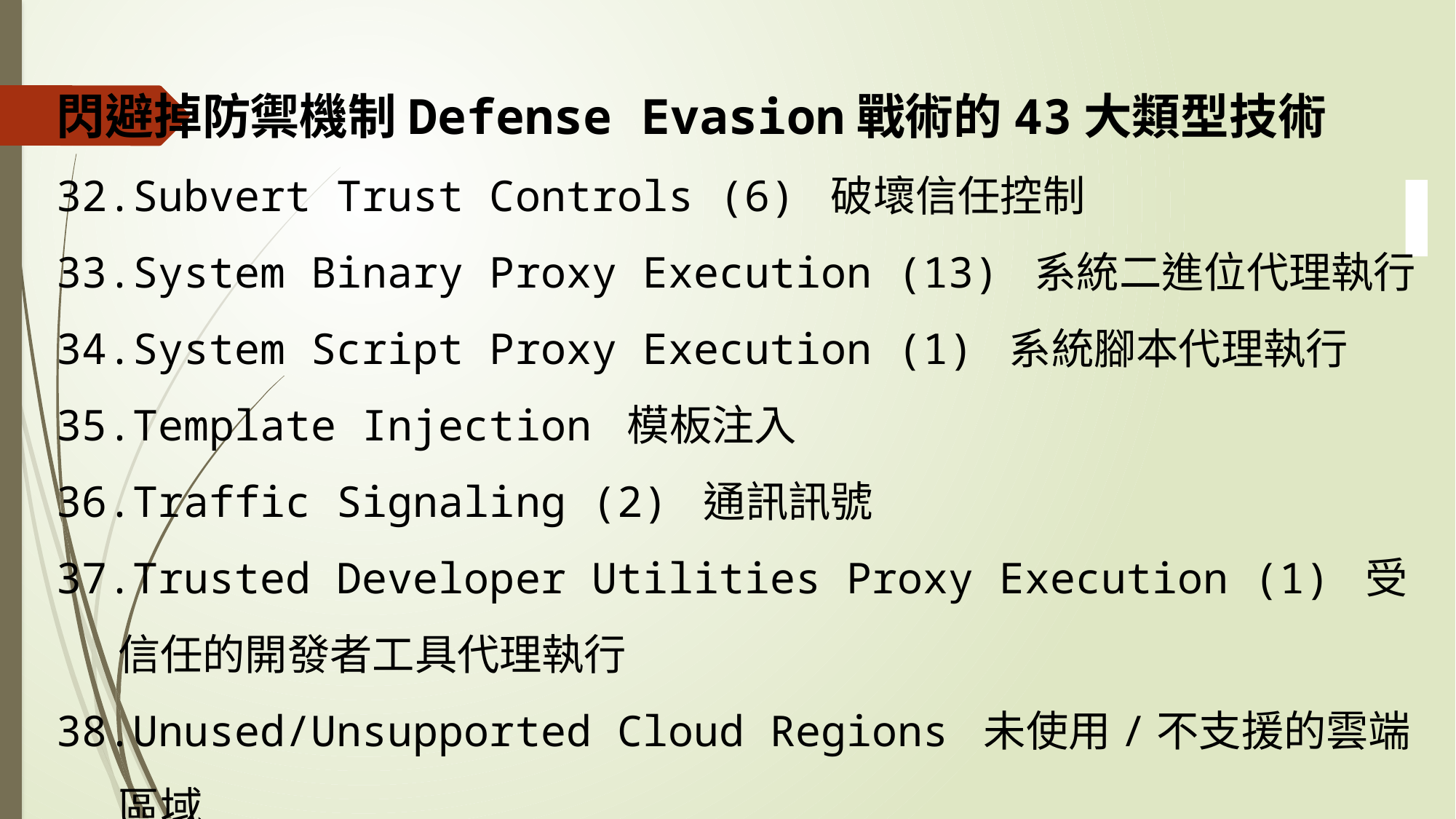

閃避掉防禦機制Defense Evasion戰術的43大類型技術
Subvert Trust Controls (6) 破壞信任控制
System Binary Proxy Execution (13) 系統二進位代理執行
System Script Proxy Execution (1) 系統腳本代理執行
Template Injection 模板注入
Traffic Signaling (2) 通訊訊號
Trusted Developer Utilities Proxy Execution (1) 受信任的開發者工具代理執行
Unused/Unsupported Cloud Regions 未使用/不支援的雲端區域